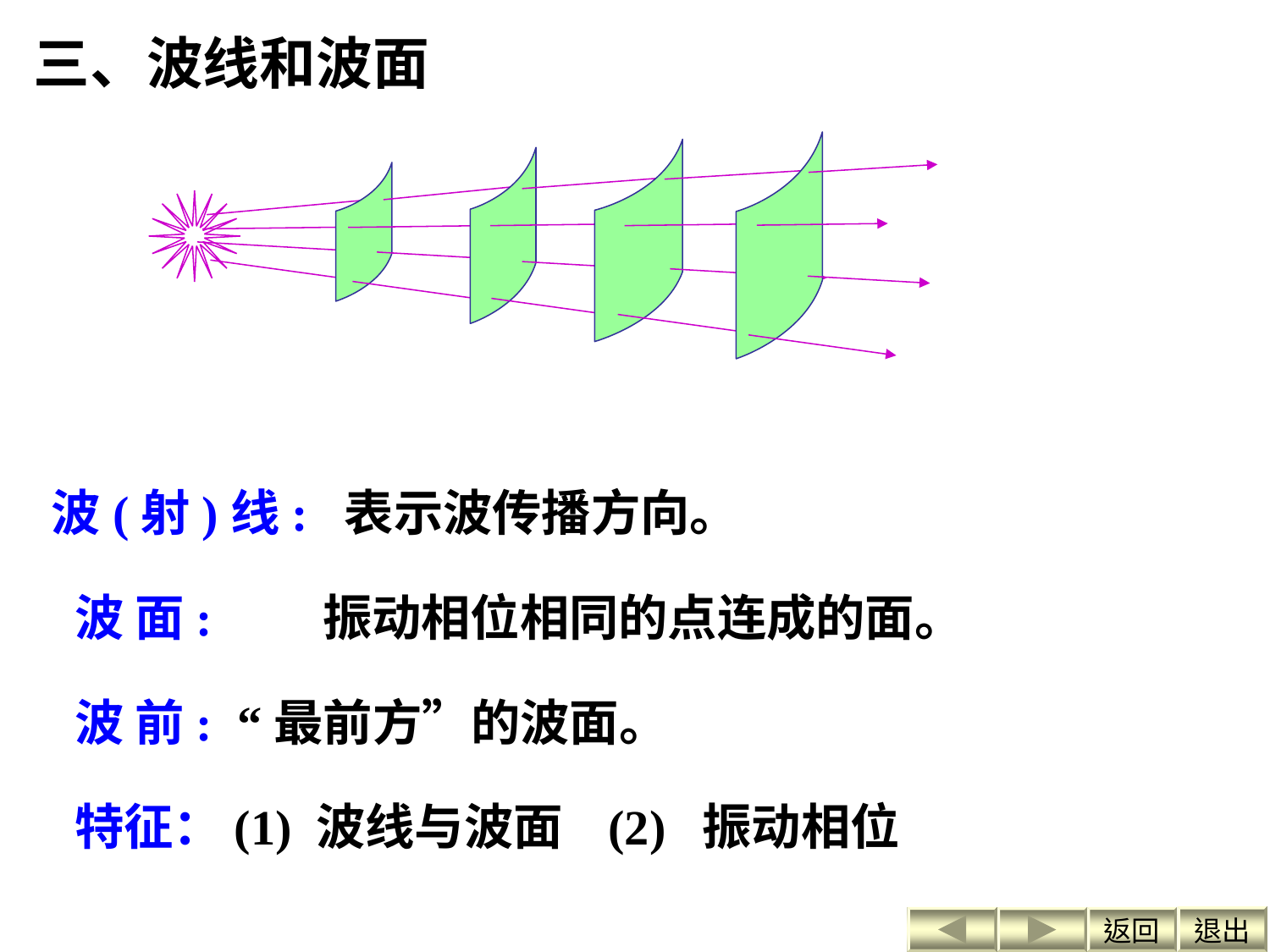

三、波线和波面

波(射)线:  表示波传播方向。
 波 面:        振动相位相同的点连成的面。
 波 前:  “最前方”的波面。
 特征：(1) 波线与波面   (2)  振动相位
7